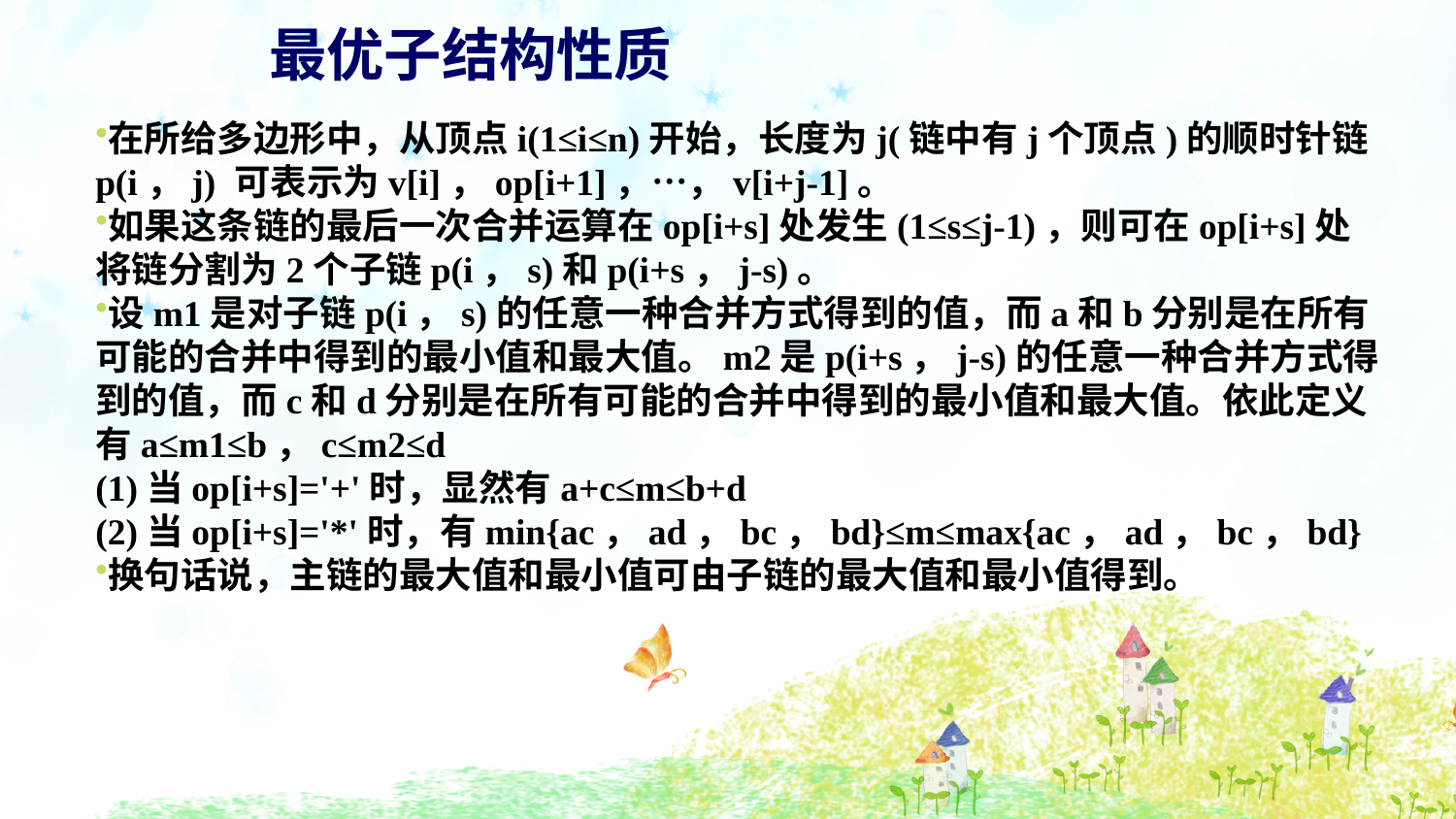

最优子结构性质
在所给多边形中，从顶点i(1≤i≤n)开始，长度为j(链中有j个顶点)的顺时针链p(i，j) 可表示为v[i]，op[i+1]，…，v[i+j-1]。
如果这条链的最后一次合并运算在op[i+s]处发生(1≤s≤j-1)，则可在op[i+s]处将链分割为2个子链p(i，s)和p(i+s，j-s)。
设m1是对子链p(i，s)的任意一种合并方式得到的值，而a和b分别是在所有可能的合并中得到的最小值和最大值。m2是p(i+s，j-s)的任意一种合并方式得到的值，而c和d分别是在所有可能的合并中得到的最小值和最大值。依此定义有a≤m1≤b，c≤m2≤d
(1)当op[i+s]='+'时，显然有a+c≤m≤b+d
(2)当op[i+s]='*'时，有min{ac，ad，bc，bd}≤m≤max{ac，ad，bc，bd}
换句话说，主链的最大值和最小值可由子链的最大值和最小值得到。